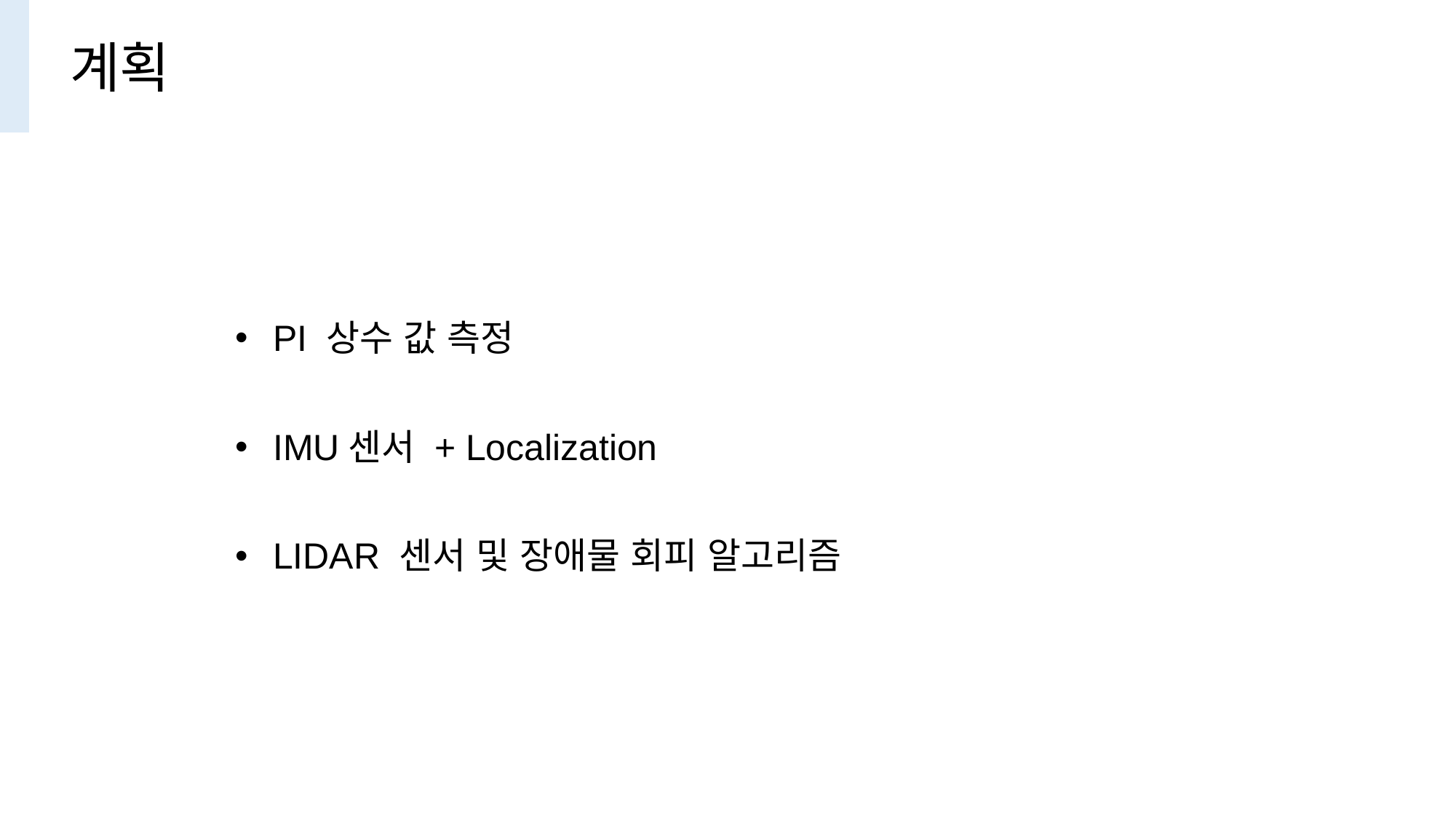

계획

 PI 상수 값 측정

 IMU센서 + Localization

 LIDAR 센서 및 장애물 회피 알고리즘